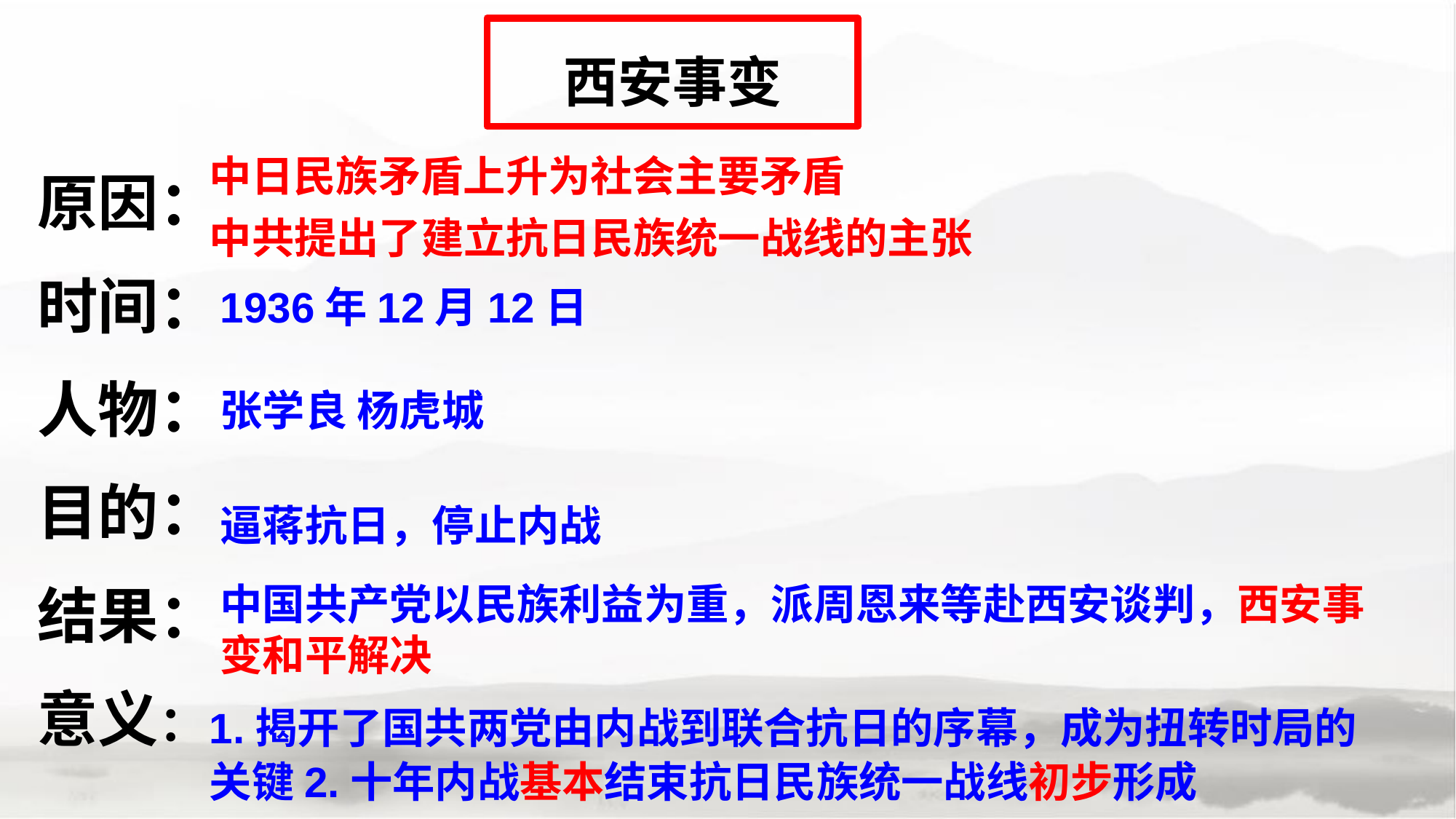

西安事变
中日民族矛盾上升为社会主要矛盾
原因：
时间：
人物：
目的：
结果：
意义：
中共提出了建立抗日民族统一战线的主张
1936年12月12日
张学良 杨虎城
逼蒋抗日，停止内战
中国共产党以民族利益为重，派周恩来等赴西安谈判，西安事变和平解决
1.揭开了国共两党由内战到联合抗日的序幕，成为扭转时局的关键2.十年内战基本结束抗日民族统一战线初步形成